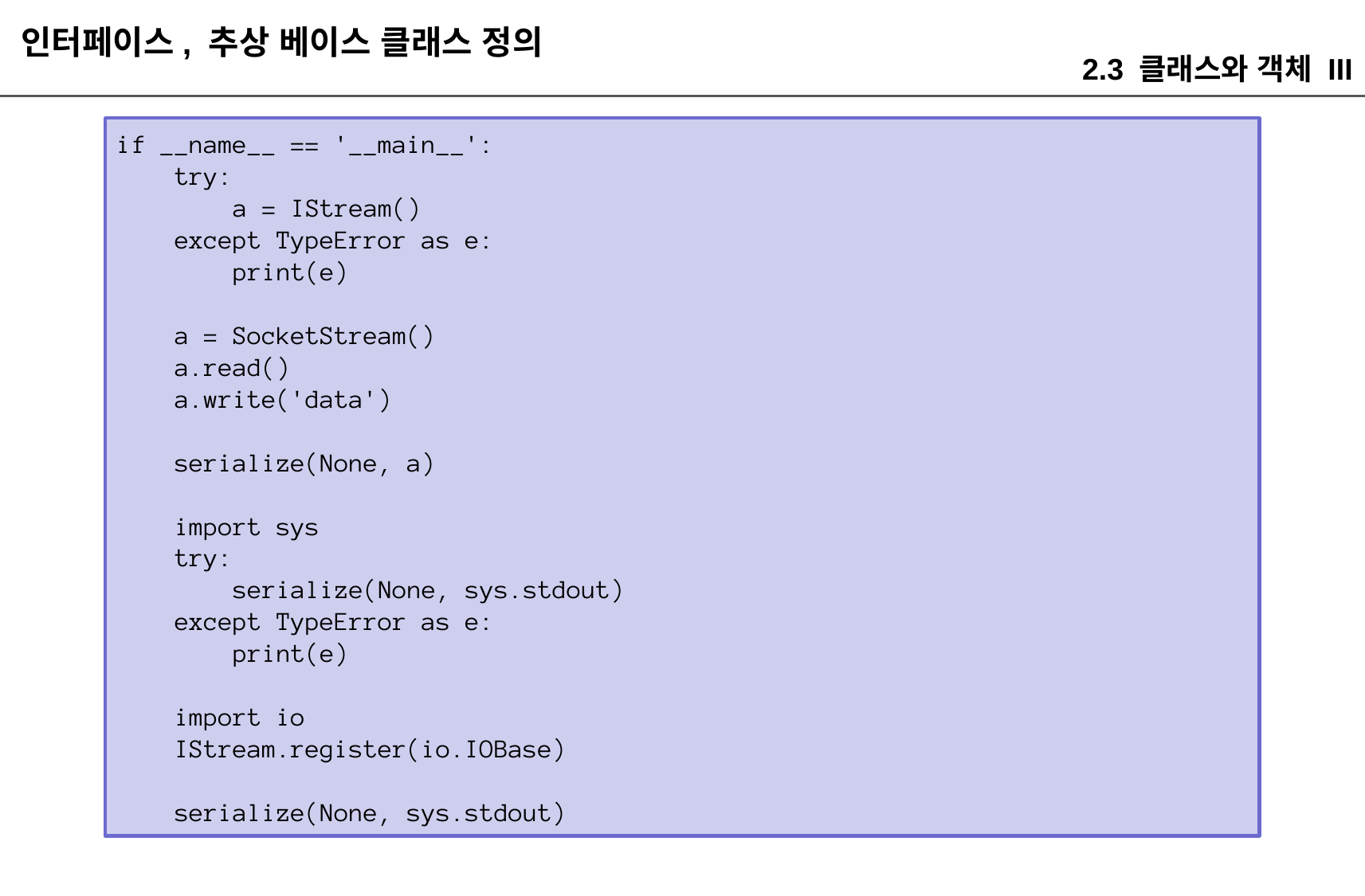

인터페이스, 추상 베이스 클래스 정의
2.3 클래스와 객체 III
if __name__ == '__main__':
    try:
        a = IStream()
    except TypeError as e:
        print(e)

    a = SocketStream()
    a.read()
    a.write('data')

    serialize(None, a)

    import sys
    try:
        serialize(None, sys.stdout)
    except TypeError as e:
        print(e)

    import io
    IStream.register(io.IOBase)

    serialize(None, sys.stdout)